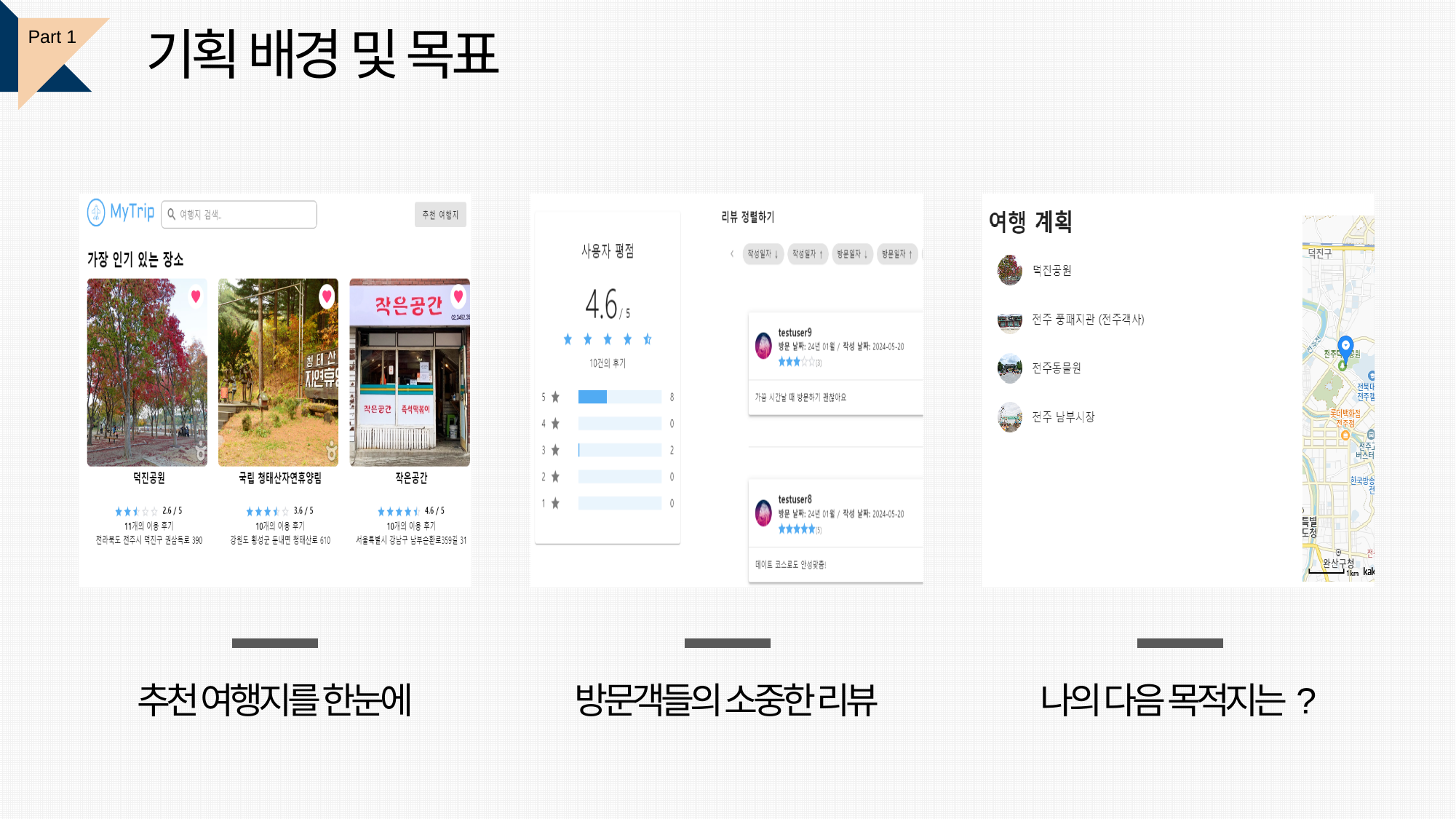

기획 배경 및 목표

Part 1

추천 여행지를 한눈에
방문객들의 소중한 리뷰
나의 다음 목적지는?